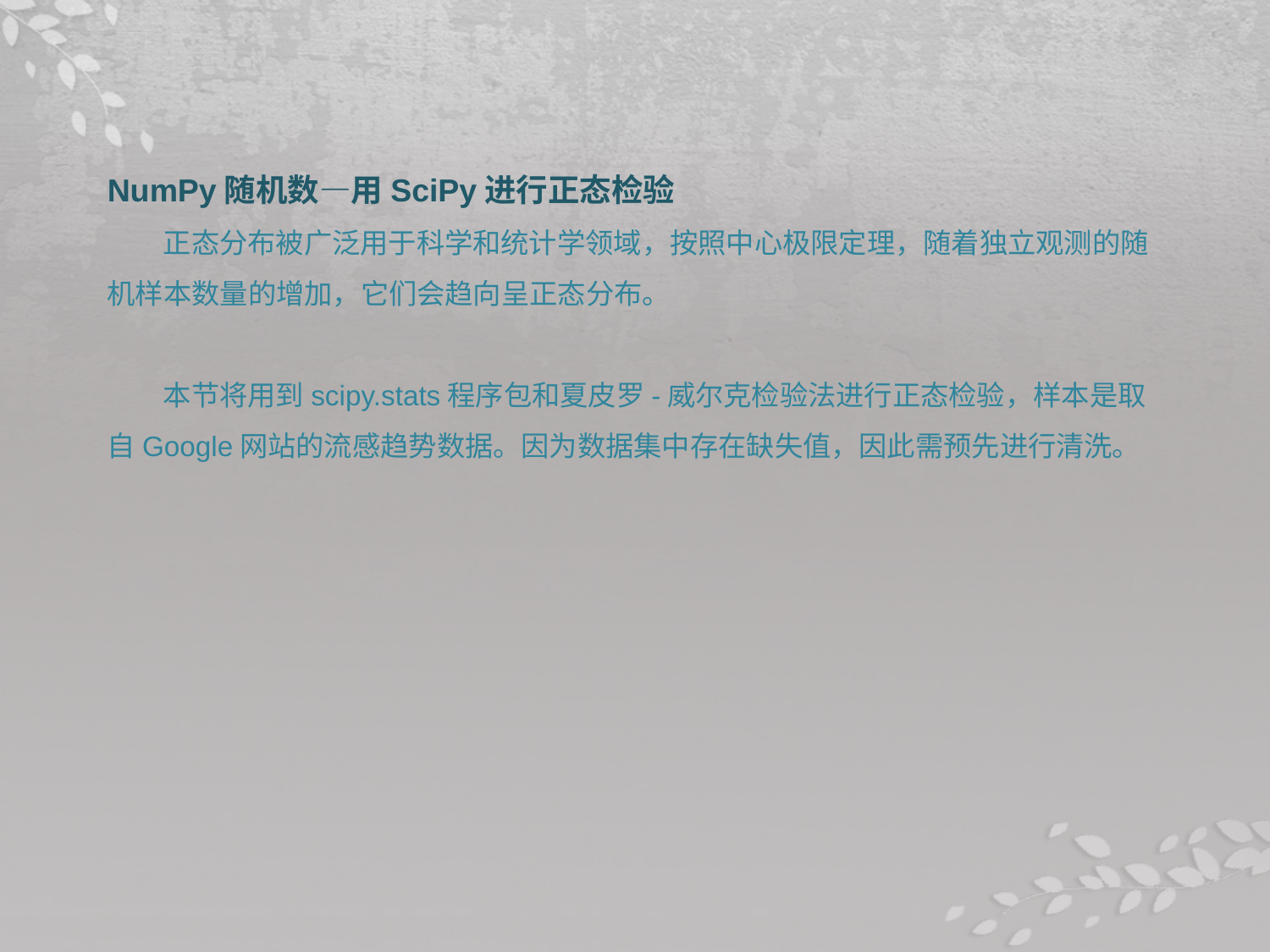

NumPy随机数—用SciPy进行正态检验
正态分布被广泛用于科学和统计学领域，按照中心极限定理，随着独立观测的随机样本数量的增加，它们会趋向呈正态分布。

本节将用到scipy.stats程序包和夏皮罗-威尔克检验法进行正态检验，样本是取自Google网站的流感趋势数据。因为数据集中存在缺失值，因此需预先进行清洗。